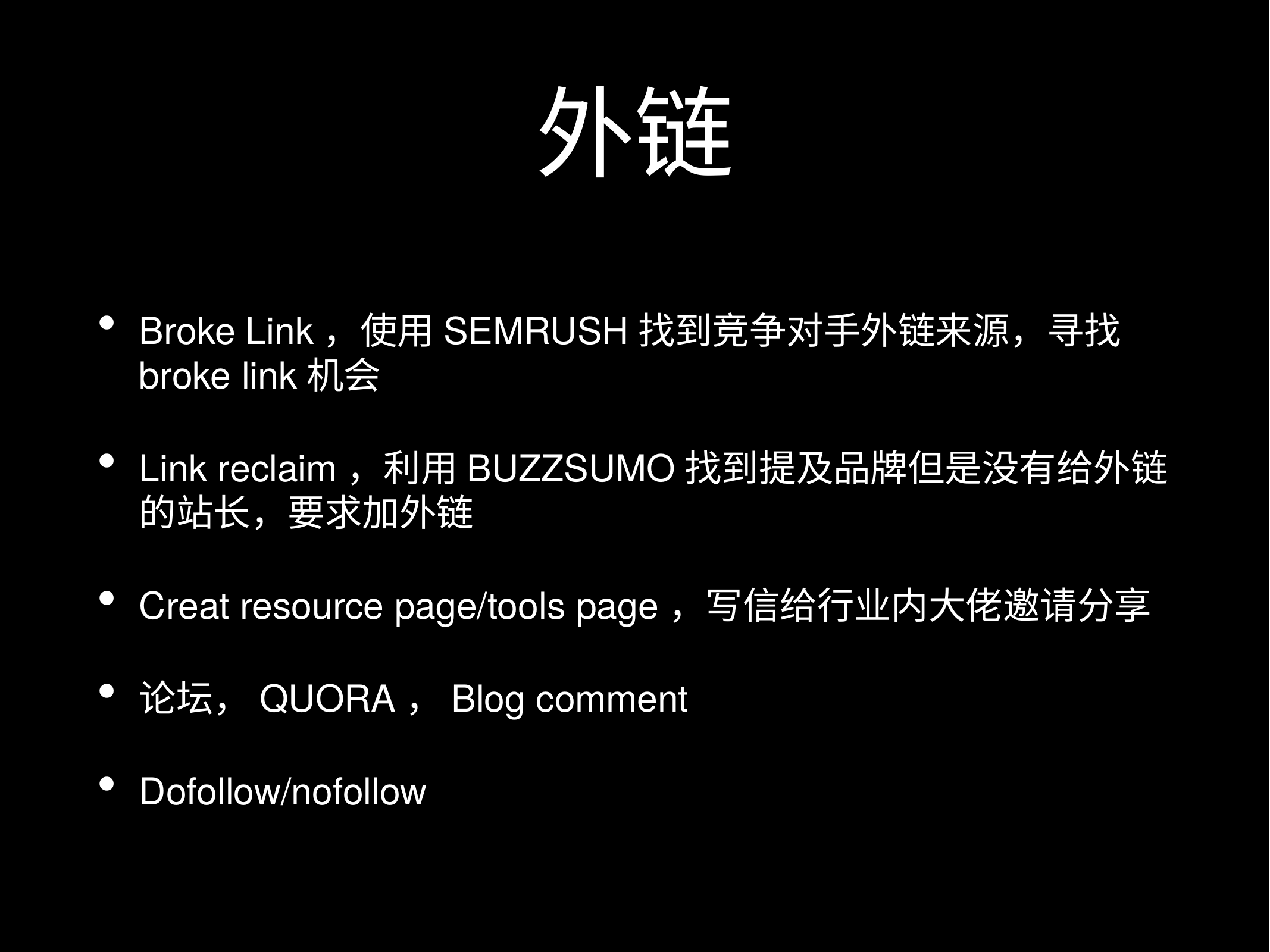

# 外链
Broke Link，使用SEMRUSH找到竞争对手外链来源，寻找broke link机会
Link reclaim，利用BUZZSUMO找到提及品牌但是没有给外链的站长，要求加外链
Creat resource page/tools page，写信给行业内大佬邀请分享
论坛，QUORA，Blog comment
Dofollow/nofollow